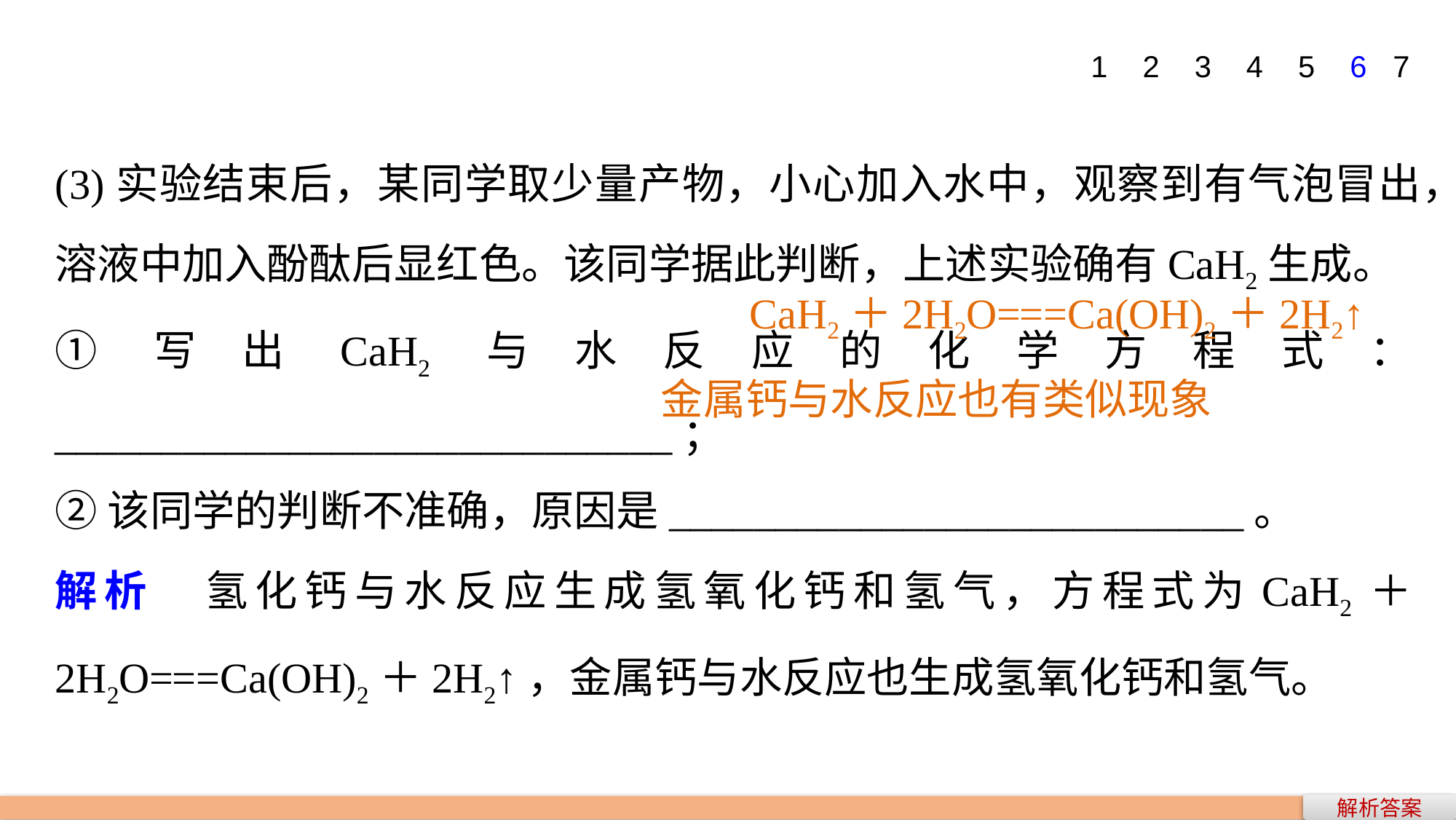

1
2
3
4
5
6
7
(3)实验结束后，某同学取少量产物，小心加入水中，观察到有气泡冒出，溶液中加入酚酞后显红色。该同学据此判断，上述实验确有CaH2生成。
①写出CaH2与水反应的化学方程式：_____________________________；
②该同学的判断不准确，原因是___________________________。
解析   氢化钙与水反应生成氢氧化钙和氢气，方程式为CaH2＋2H2O===Ca(OH)2＋2H2↑，金属钙与水反应也生成氢氧化钙和氢气。
CaH2＋2H2O===Ca(OH)2＋2H2↑
金属钙与水反应也有类似现象
解析答案